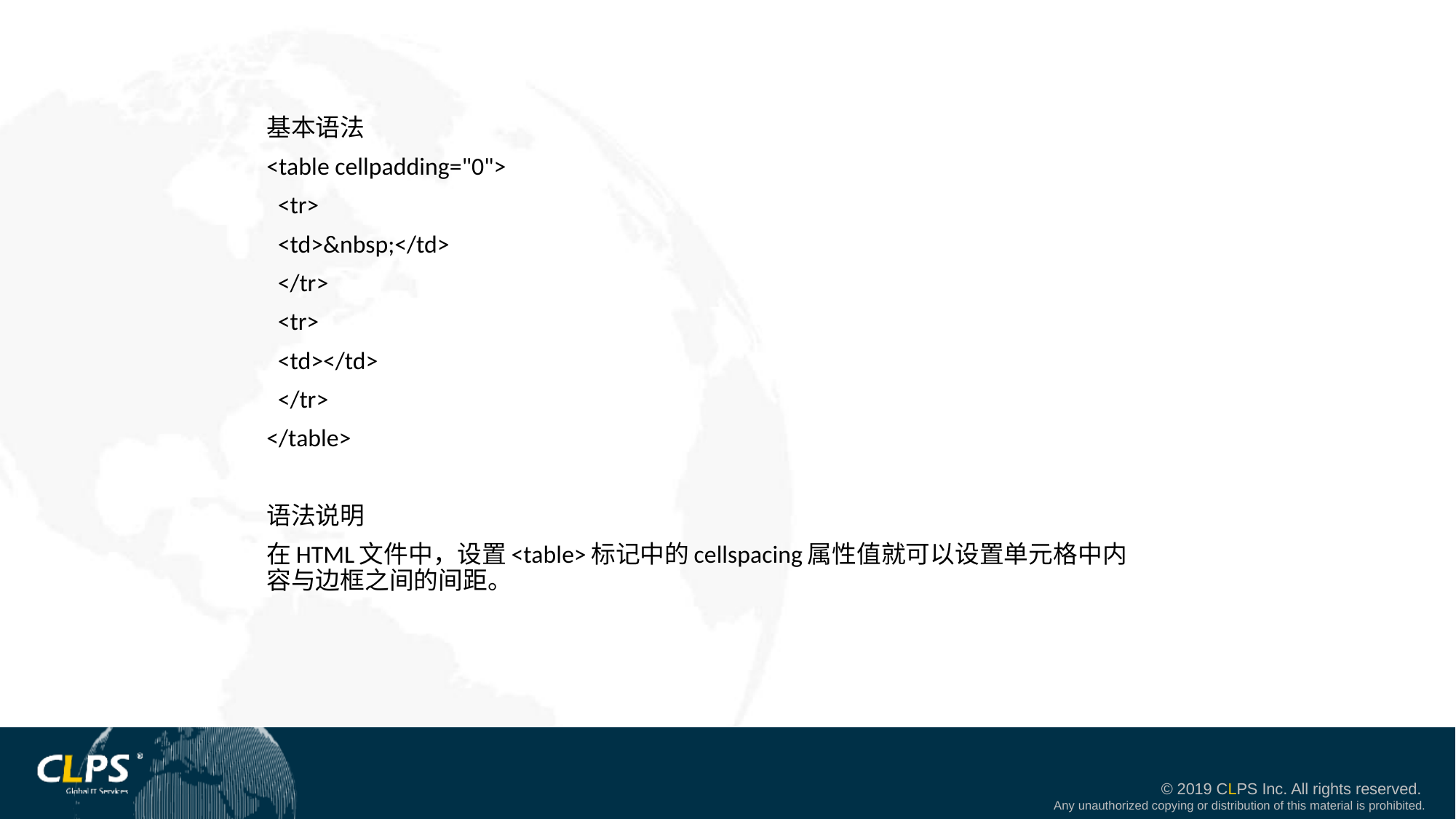

基本语法
<table cellpadding="0">
  <tr>
  <td>&nbsp;</td>
  </tr>
  <tr>
  <td></td>
  </tr>
</table>

语法说明
在HTML文件中，设置<table>标记中的cellspacing属性值就可以设置单元格中内容与边框之间的间距。